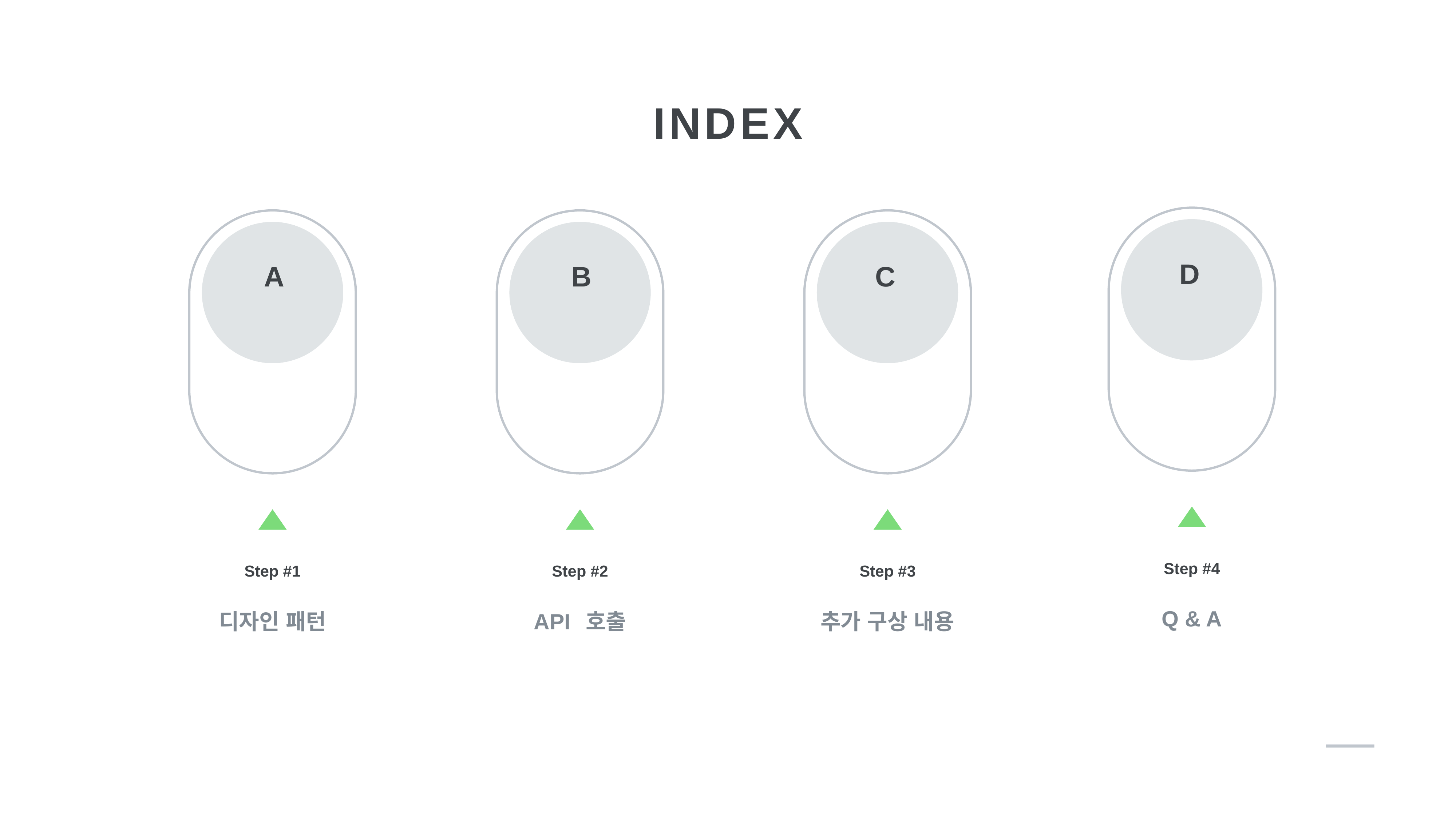

INDEX

D
A
B
C

Step #4
Step #1
Step #2
Step #3
Q & A
디자인 패턴
API 호출
추가 구상 내용